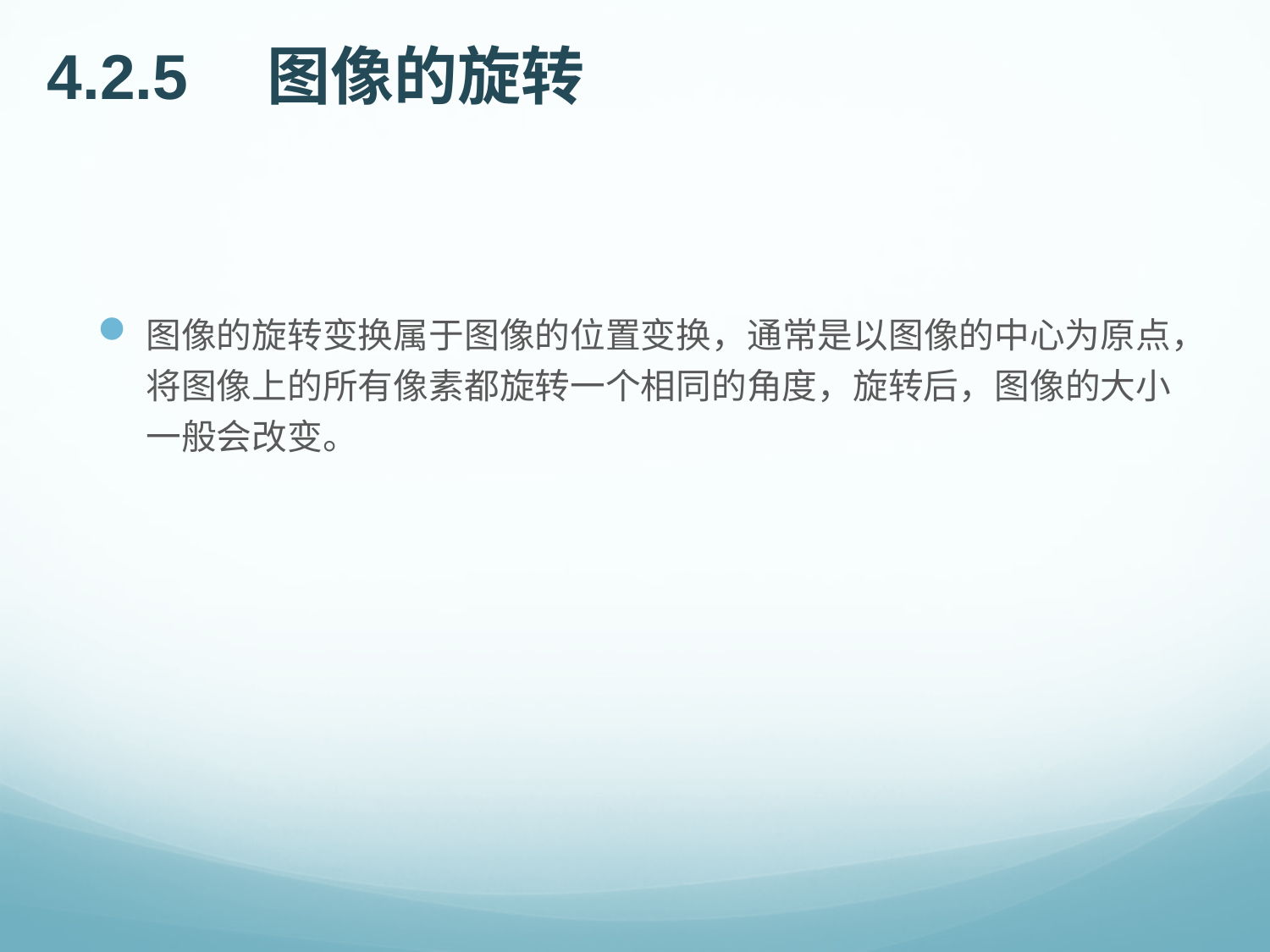

4.2.5　图像的旋转
图像的旋转变换属于图像的位置变换，通常是以图像的中心为原点，将图像上的所有像素都旋转一个相同的角度，旋转后，图像的大小一般会改变。